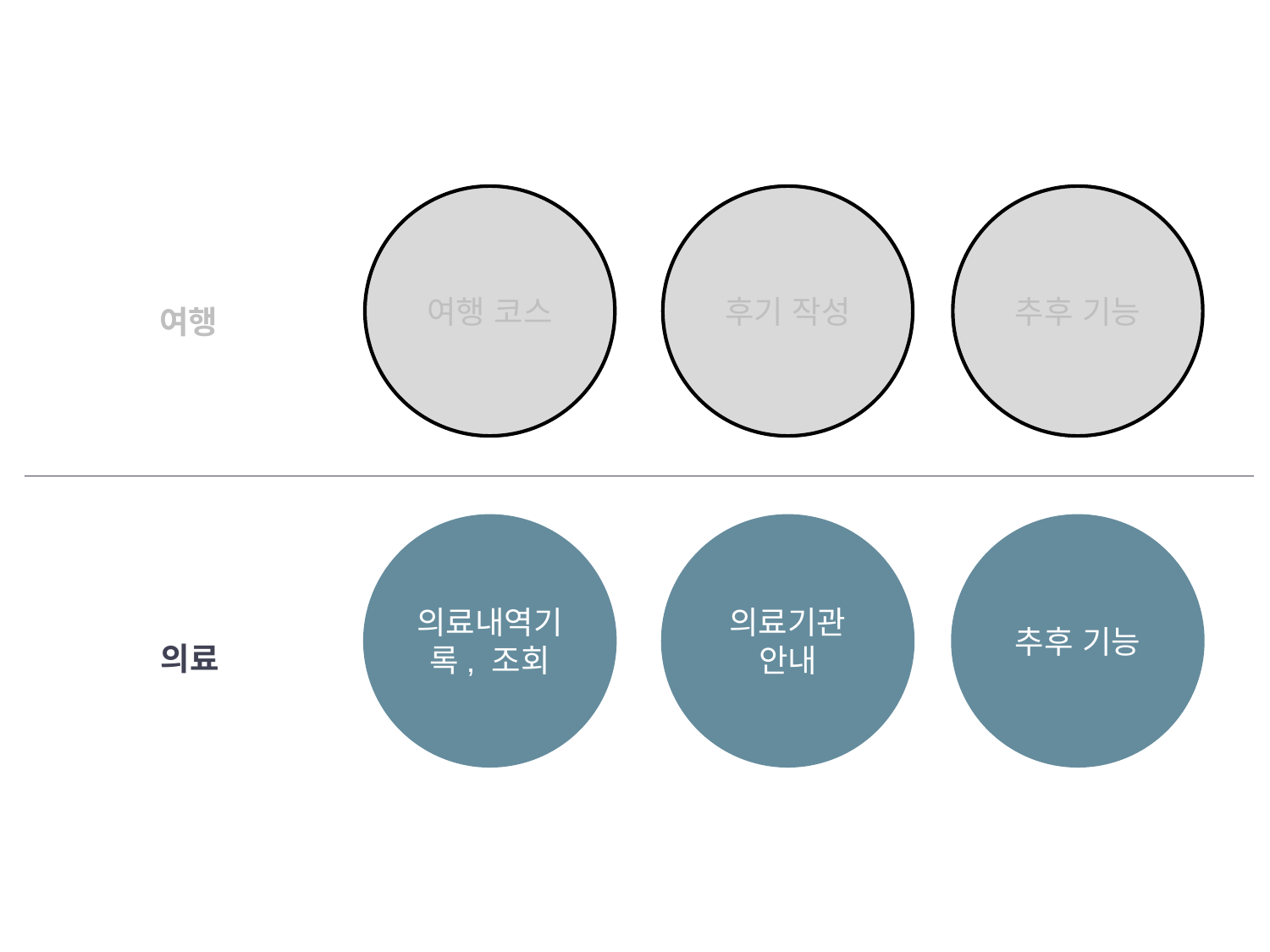

여행 코스
후기 작성
추후 기능
여행
의료내역기록, 조회
의료기관 안내
추후 기능
의료